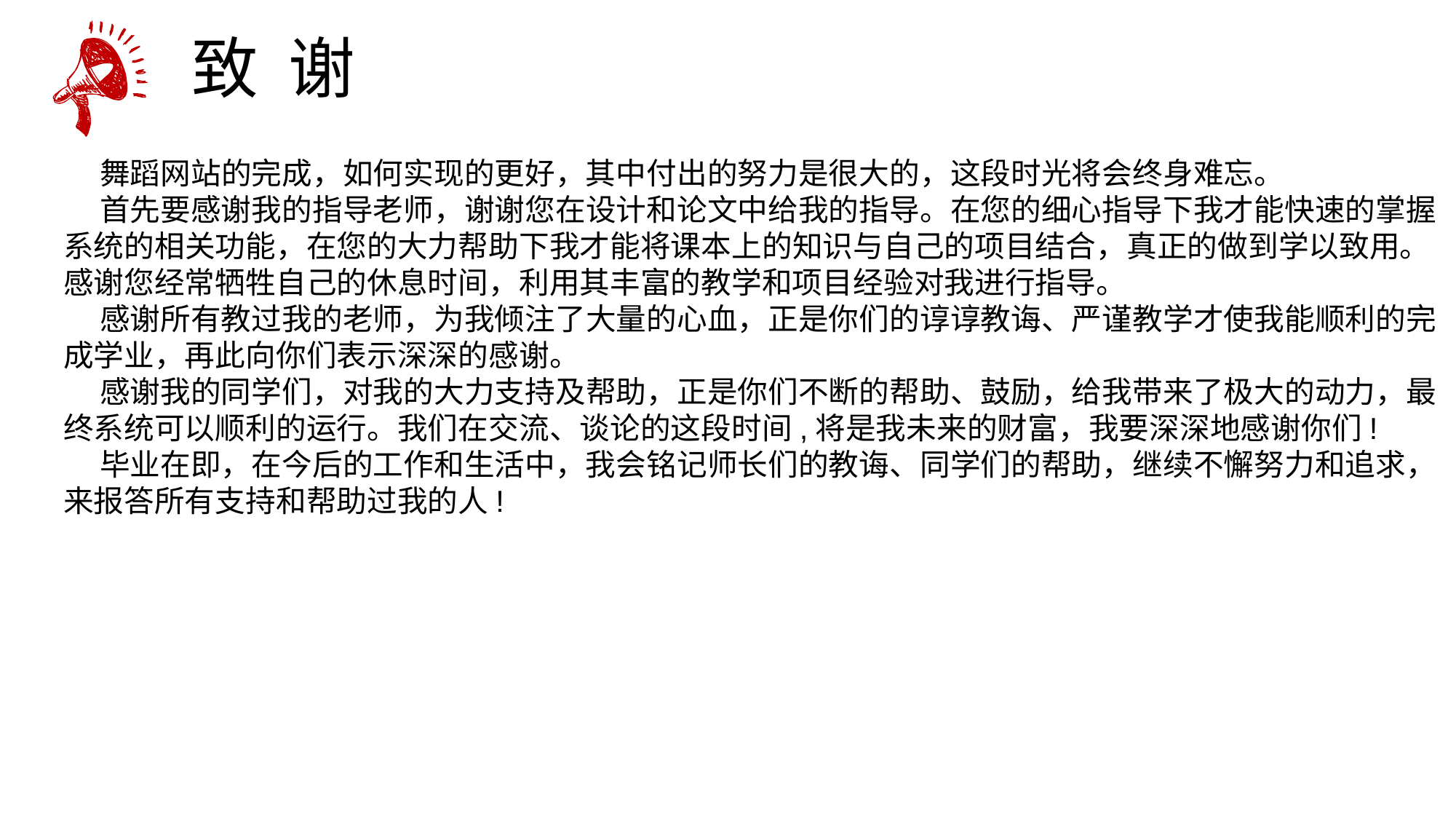

致  谢
舞蹈网站的完成，如何实现的更好，其中付出的努力是很大的，这段时光将会终身难忘。
首先要感谢我的指导老师，谢谢您在设计和论文中给我的指导。在您的细心指导下我才能快速的掌握系统的相关功能，在您的大力帮助下我才能将课本上的知识与自己的项目结合，真正的做到学以致用。感谢您经常牺牲自己的休息时间，利用其丰富的教学和项目经验对我进行指导。
感谢所有教过我的老师，为我倾注了大量的心血，正是你们的谆谆教诲、严谨教学才使我能顺利的完成学业，再此向你们表示深深的感谢。
感谢我的同学们，对我的大力支持及帮助，正是你们不断的帮助、鼓励，给我带来了极大的动力，最终系统可以顺利的运行。我们在交流、谈论的这段时间,将是我未来的财富，我要深深地感谢你们!
毕业在即，在今后的工作和生活中，我会铭记师长们的教诲、同学们的帮助，继续不懈努力和追求，来报答所有支持和帮助过我的人!